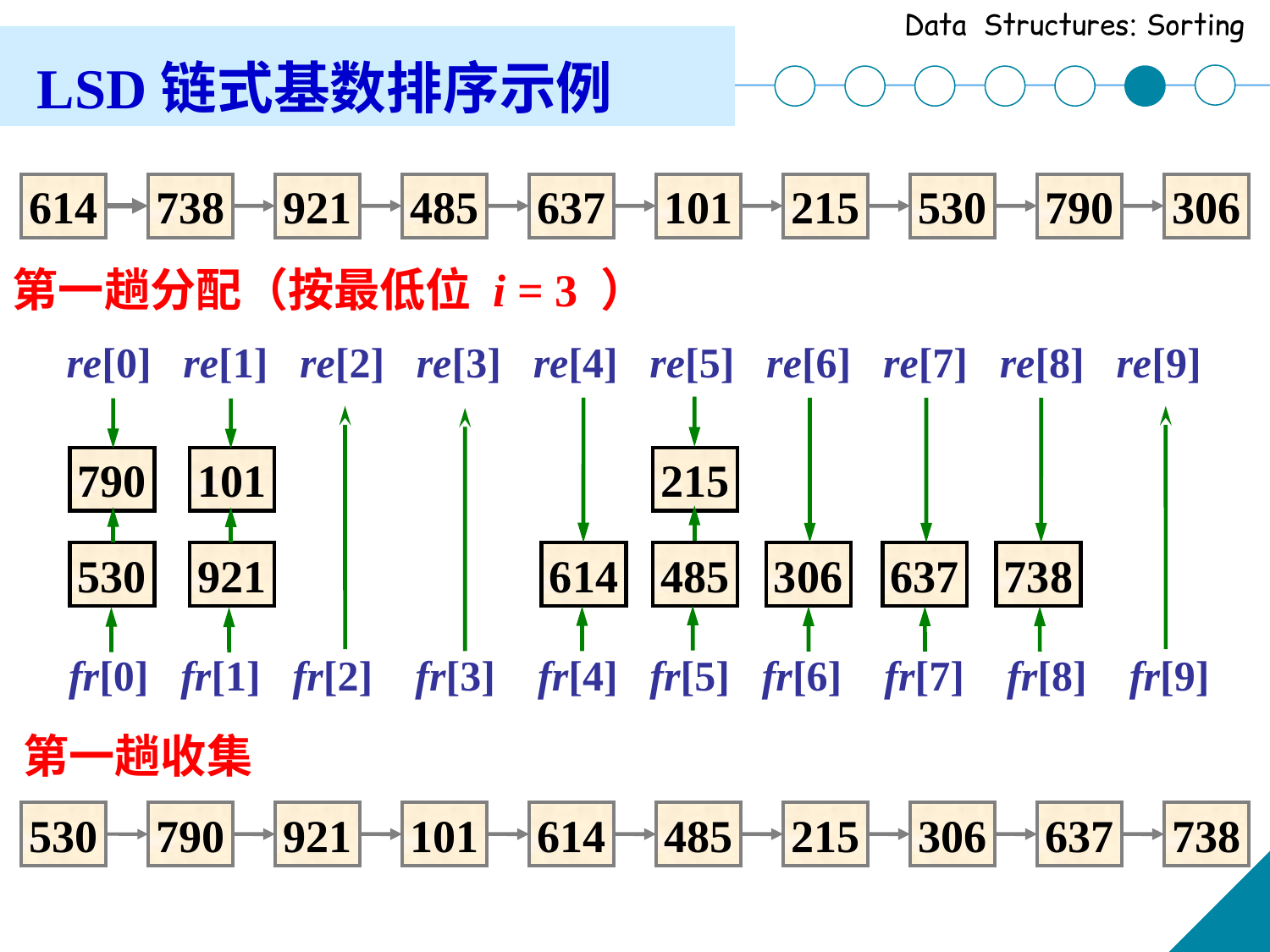

LSD链式基数排序示例

614
738
921
485
637
101
215
530
790
306

第一趟分配（按最低位 i = 3 ）
re[0]   re[1]   re[2]   re[3]   re[4]   re[5]   re[6]   re[7]   re[8]   re[9]

790
101
215

530
921
614
485
306
637
738

fr[0]   fr[1]   fr[2]    fr[3]    fr[4]   fr[5]   fr[6]    fr[7]    fr[8]    fr[9]
第一趟收集
530
790
921
101
614
485
215
306
637
738